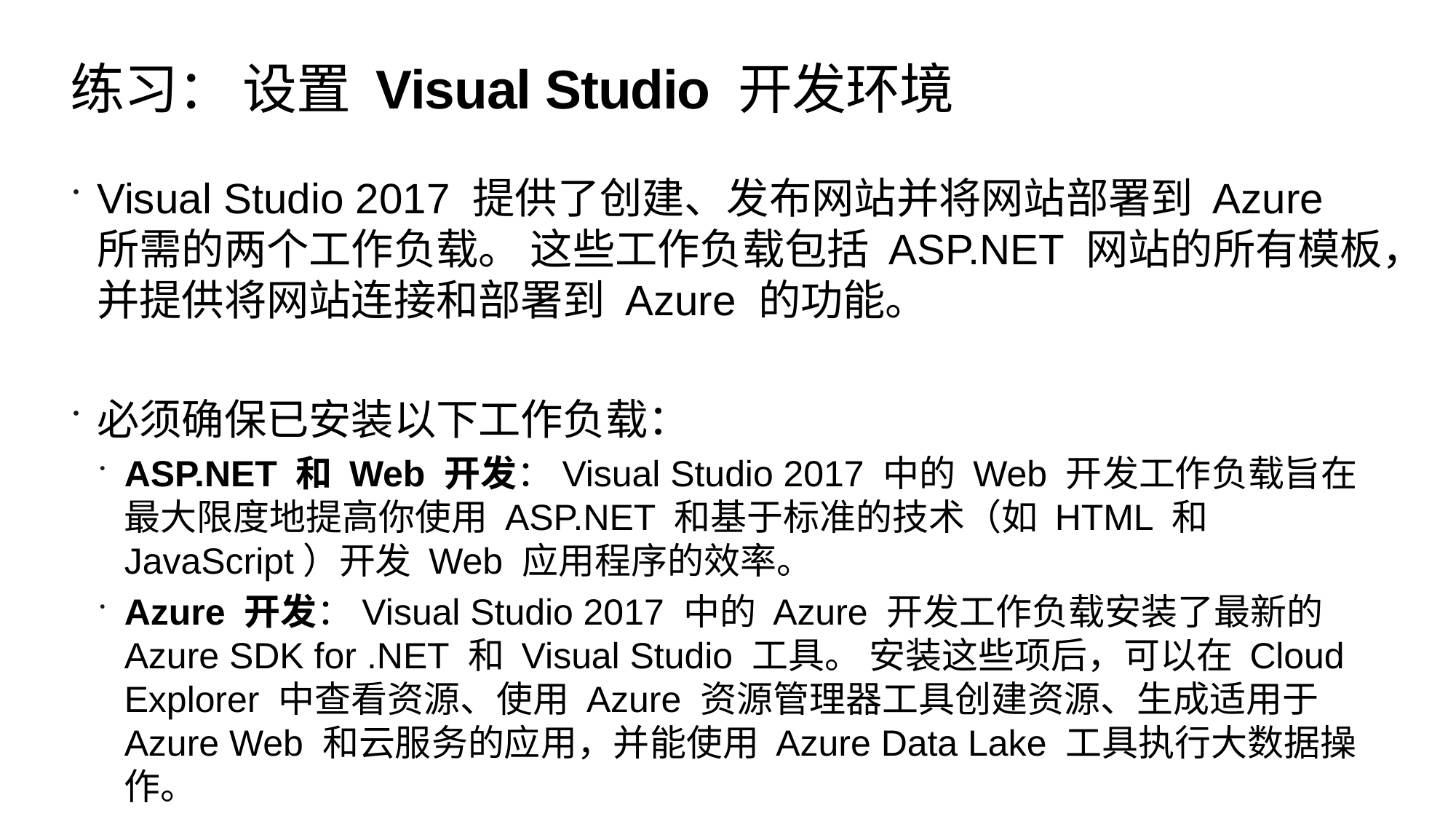

# 练习： 设置 Visual Studio 开发环境
Visual Studio 2017 提供了创建、发布网站并将网站部署到 Azure 所需的两个工作负载。 这些工作负载包括 ASP.NET 网站的所有模板，并提供将网站连接和部署到 Azure 的功能。

必须确保已安装以下工作负载：
ASP.NET 和 Web 开发：Visual Studio 2017 中的 Web 开发工作负载旨在最大限度地提高你使用 ASP.NET 和基于标准的技术（如 HTML 和 JavaScript）开发 Web 应用程序的效率。
Azure 开发：Visual Studio 2017 中的 Azure 开发工作负载安装了最新的 Azure SDK for .NET 和 Visual Studio 工具。 安装这些项后，可以在 Cloud Explorer 中查看资源、使用 Azure 资源管理器工具创建资源、生成适用于 Azure Web 和云服务的应用，并能使用 Azure Data Lake 工具执行大数据操作。